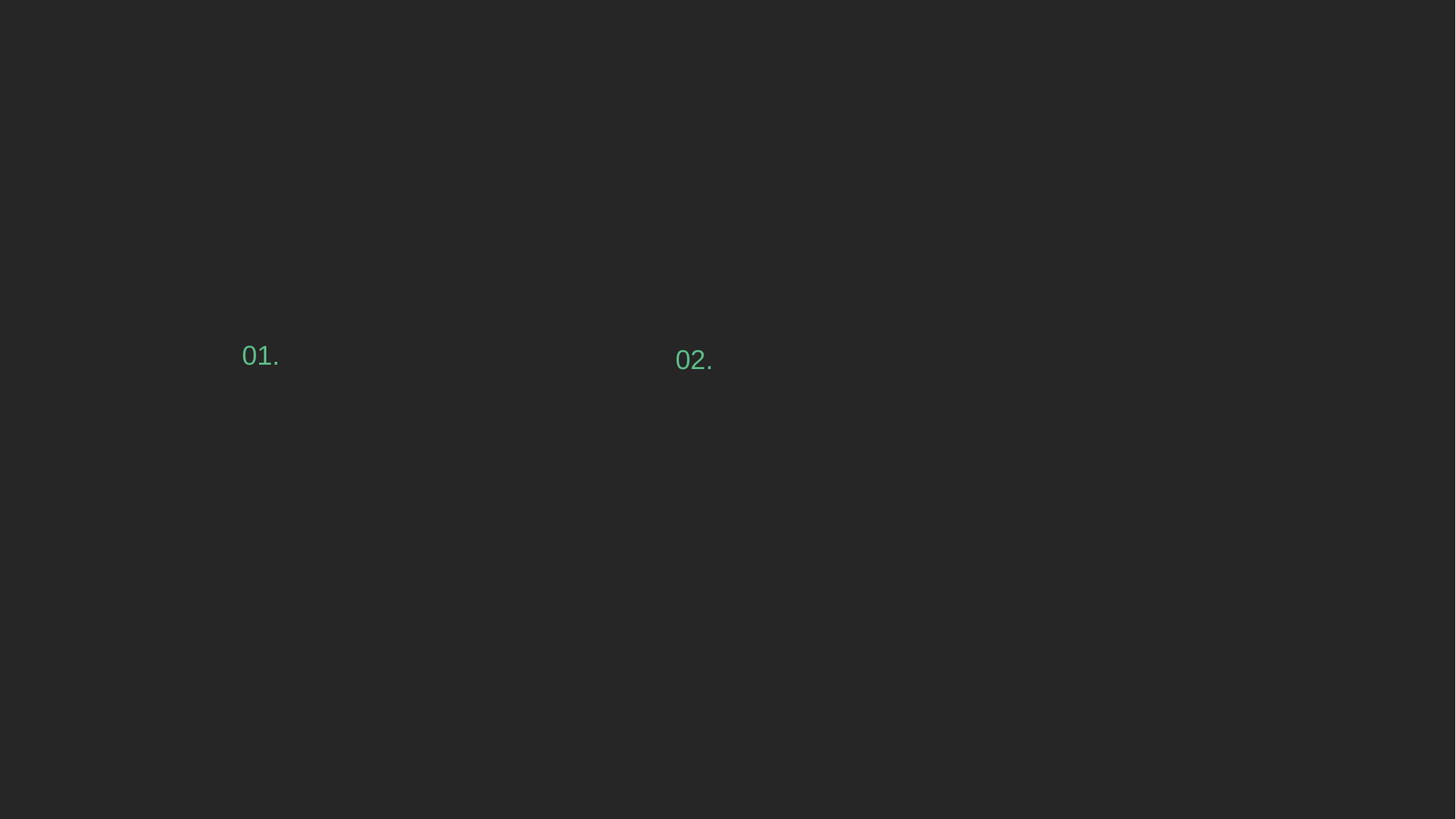

글씨체

글씨체
글씨체
글씨체
CONTENTS
COMPANY
01.
02.
Image Segmentation
U-NET
Page 02